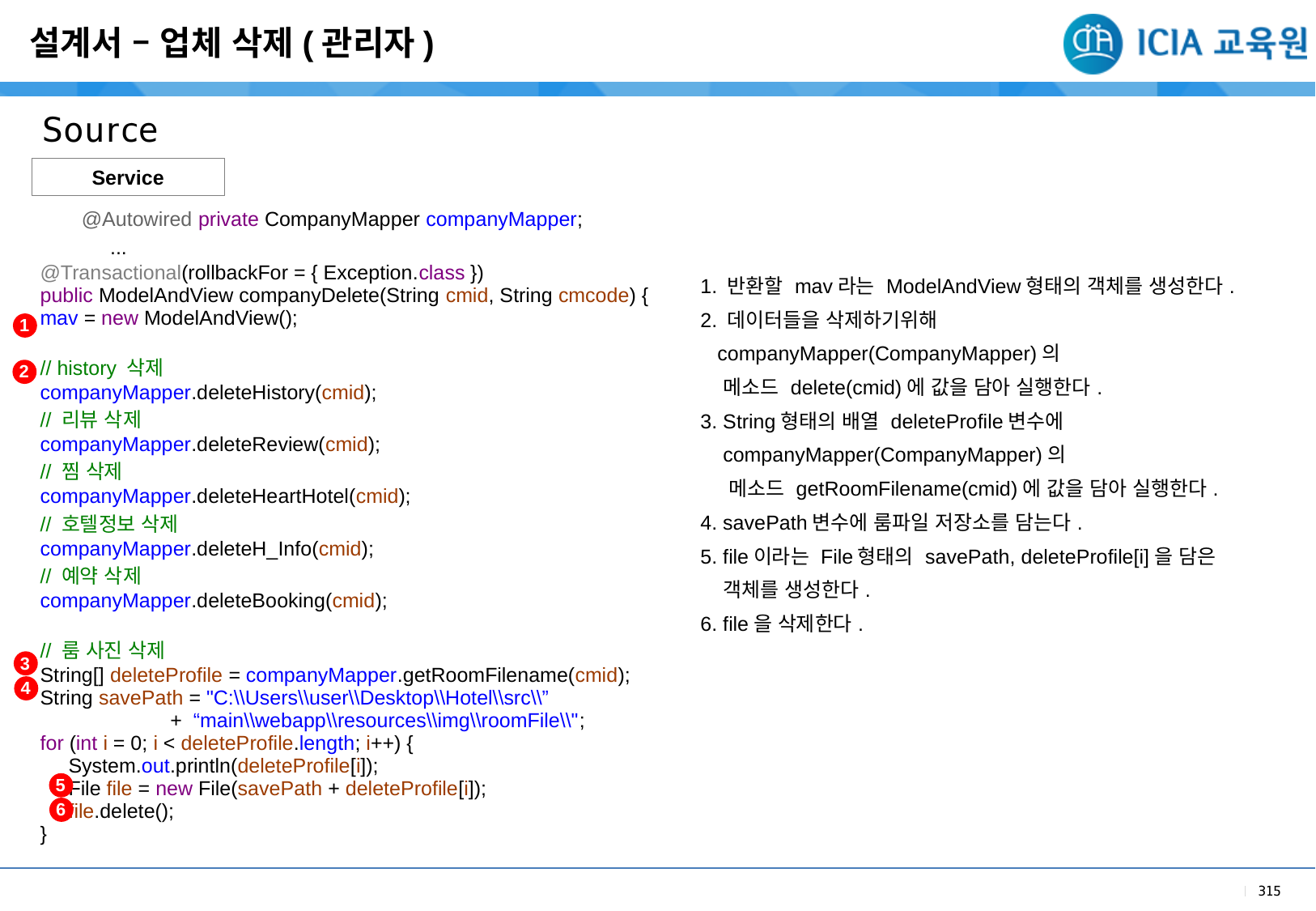

설계서 – 업체 삭제(관리자)
Source
Service
@Autowired private CompanyMapper companyMapper;
     ...

|  |
| --- |
| @Transactional(rollbackFor = { Exception.class }) public ModelAndView companyDelete(String cmid, String cmcode) { mav = new ModelAndView(); // history 삭제 companyMapper.deleteHistory(cmid); // 리뷰 삭제 companyMapper.deleteReview(cmid); // 찜 삭제 companyMapper.deleteHeartHotel(cmid); // 호텔정보 삭제 companyMapper.deleteH\_Info(cmid); // 예약 삭제 companyMapper.deleteBooking(cmid); // 룸 사진 삭제 String[] deleteProfile = companyMapper.getRoomFilename(cmid); String savePath = "C:\\Users\\user\\Desktop\\Hotel\\src\\” + “main\\webapp\\resources\\img\\roomFile\\"; for (int i = 0; i < deleteProfile.length; i++) { System.out.println(deleteProfile[i]); File file = new File(savePath + deleteProfile[i]); file.delete(); } |
|  |
|  |
| --- |
| 1. 반환할 mav라는 ModelAndView형태의 객체를 생성한다. 2. 데이터들을 삭제하기위해 companyMapper(CompanyMapper)의 메소드 delete(cmid)에 값을 담아 실행한다. 3. String형태의 배열 deleteProfile변수에 companyMapper(CompanyMapper)의 메소드 getRoomFilename(cmid)에 값을 담아 실행한다. 4. savePath변수에 룸파일 저장소를 담는다. 5. file이라는 File형태의 savePath, deleteProfile[i]을 담은 객체를 생성한다. 6. file을 삭제한다. |
1

2

3

4

5

6